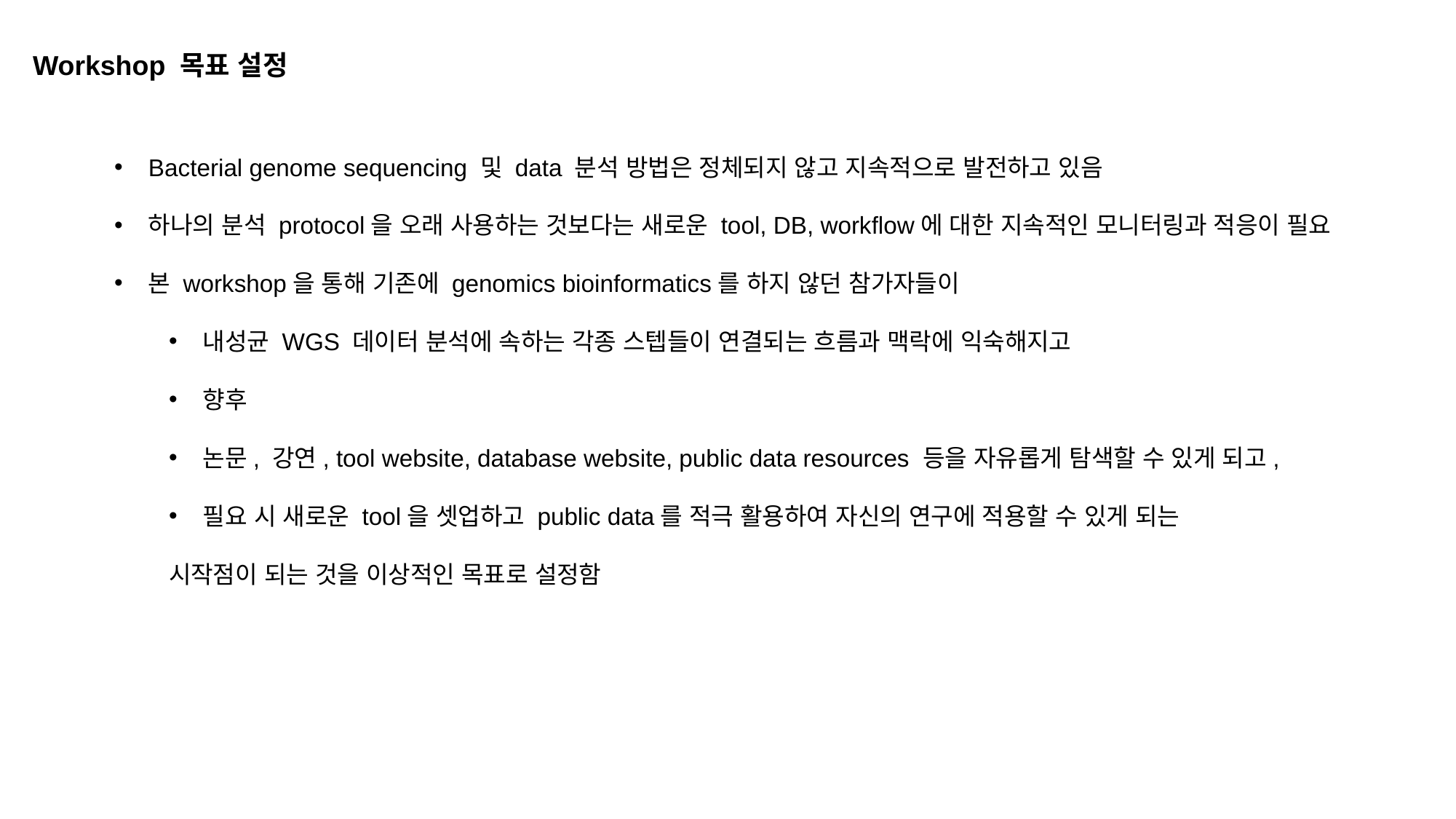

Workshop 목표 설정
Bacterial genome sequencing 및 data 분석 방법은 정체되지 않고 지속적으로 발전하고 있음

하나의 분석 protocol을 오래 사용하는 것보다는 새로운 tool, DB, workflow에 대한 지속적인 모니터링과 적응이 필요

본 workshop을 통해 기존에 genomics bioinformatics를 하지 않던 참가자들이

내성균 WGS 데이터 분석에 속하는 각종 스텝들이 연결되는 흐름과 맥락에 익숙해지고

향후

논문, 강연, tool website, database website, public data resources 등을 자유롭게 탐색할 수 있게 되고,

필요 시 새로운 tool을 셋업하고 public data를 적극 활용하여 자신의 연구에 적용할 수 있게 되는

시작점이 되는 것을 이상적인 목표로 설정함